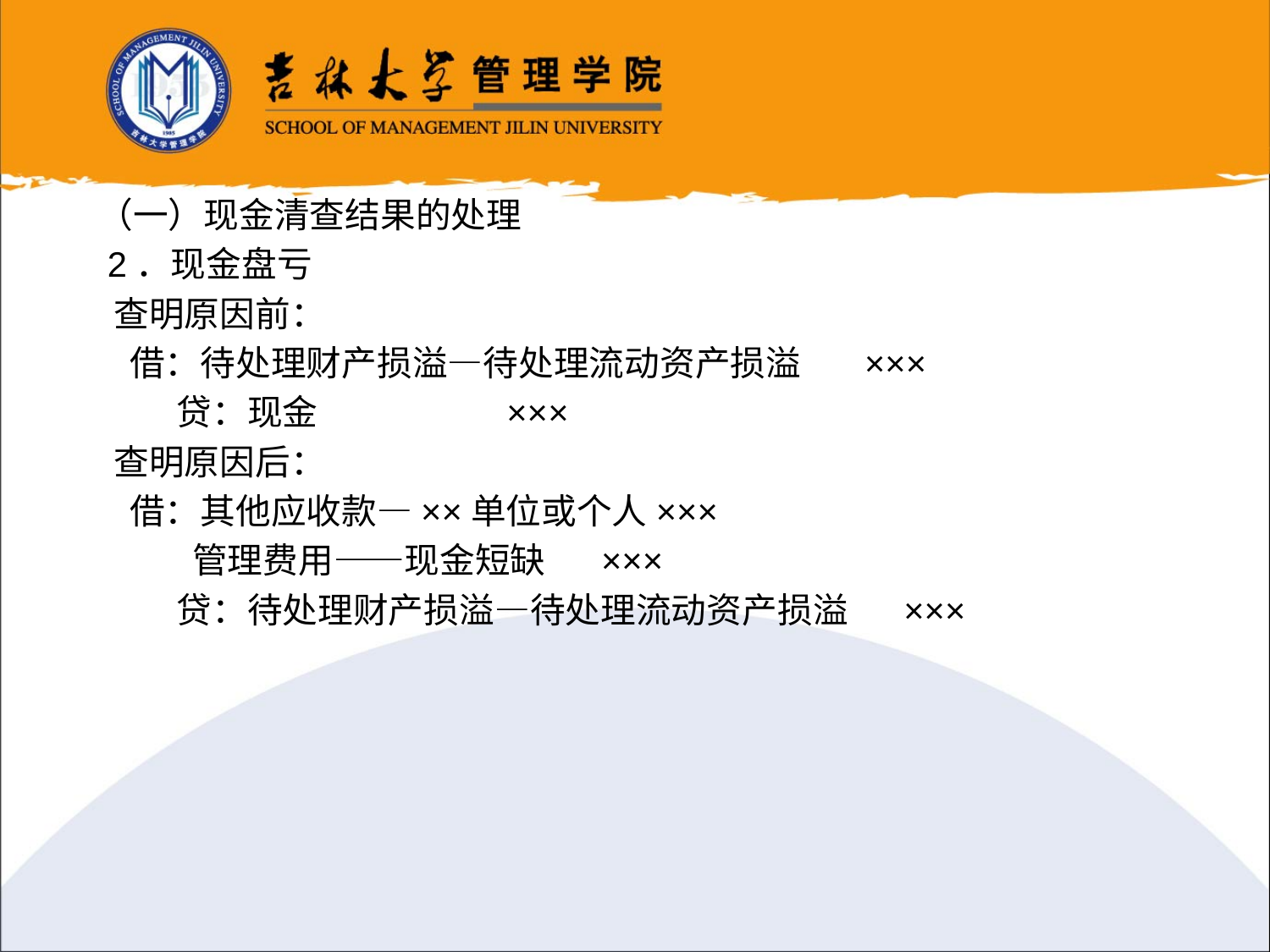

（一）现金清查结果的处理
 2．现金盘亏
 查明原因前：
   借：待处理财产损溢—待处理流动资产损溢       ×××
         贷：现金                       ×××
 查明原因后：
   借：其他应收款—××单位或个人×××
           管理费用——现金短缺      ×××
         贷：待处理财产损溢—待处理流动资产损溢      ×××
161